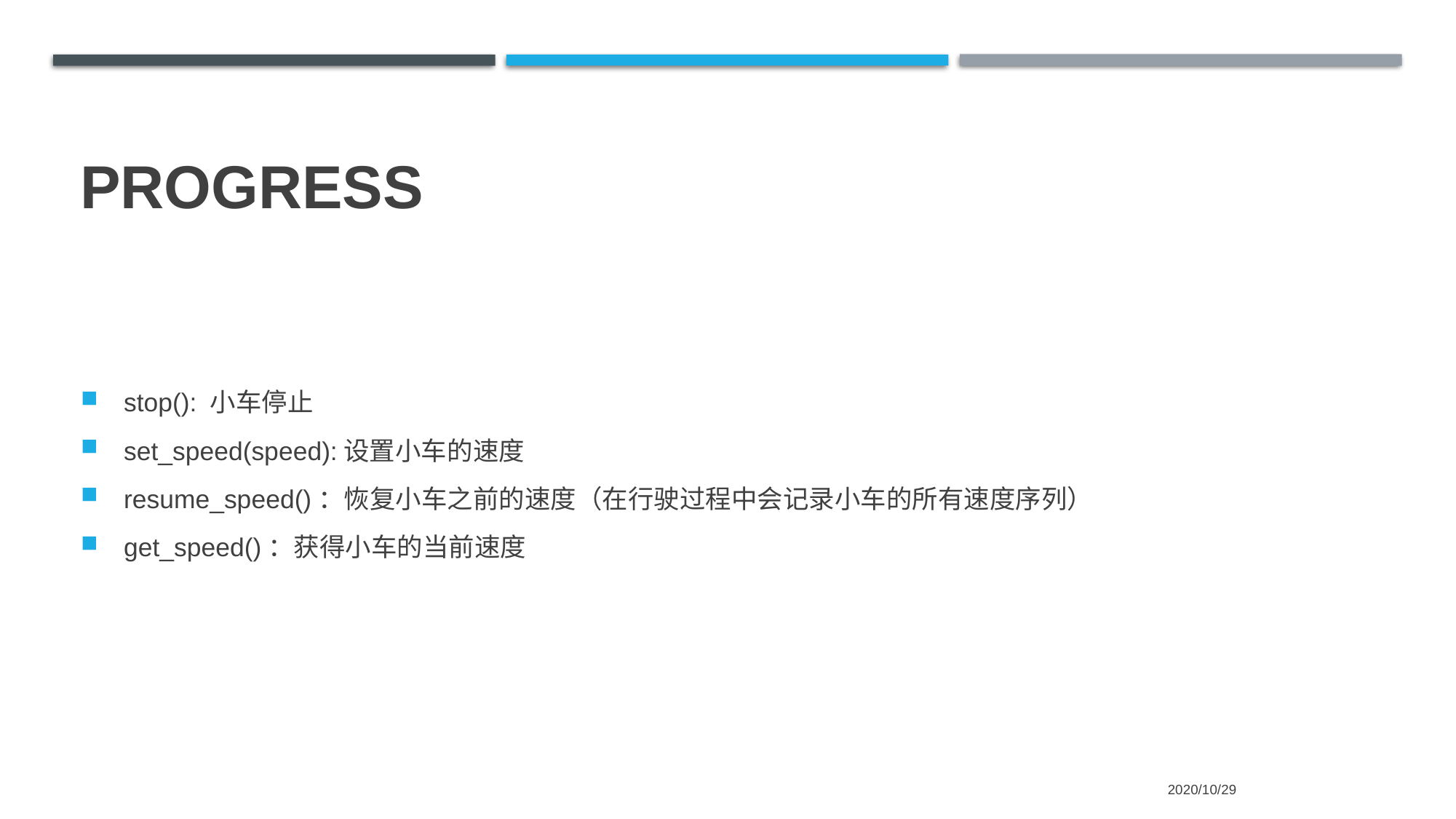

# PROGRESS
 stop(): 小车停止
 set_speed(speed):设置小车的速度
 resume_speed()：恢复小车之前的速度（在行驶过程中会记录小车的所有速度序列）
 get_speed()：获得小车的当前速度

2020/10/29